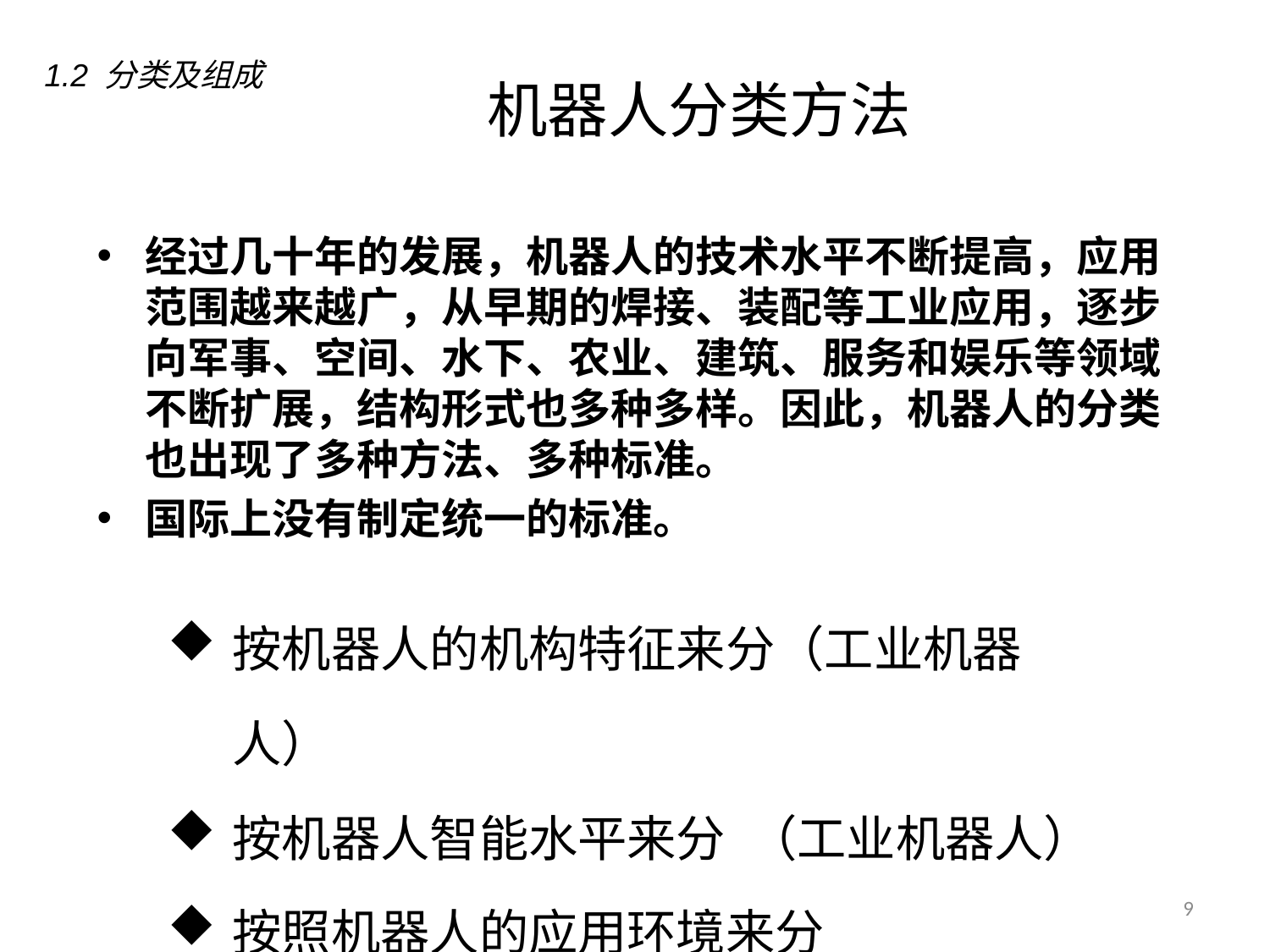

1.2 分类及组成
# 机器人分类方法
经过几十年的发展，机器人的技术水平不断提高，应用范围越来越广，从早期的焊接、装配等工业应用，逐步向军事、空间、水下、农业、建筑、服务和娱乐等领域不断扩展，结构形式也多种多样。因此，机器人的分类也出现了多种方法、多种标准。
国际上没有制定统一的标准。
按机器人的机构特征来分（工业机器人）
按机器人智能水平来分  （工业机器人）
按照机器人的应用环境来分
9